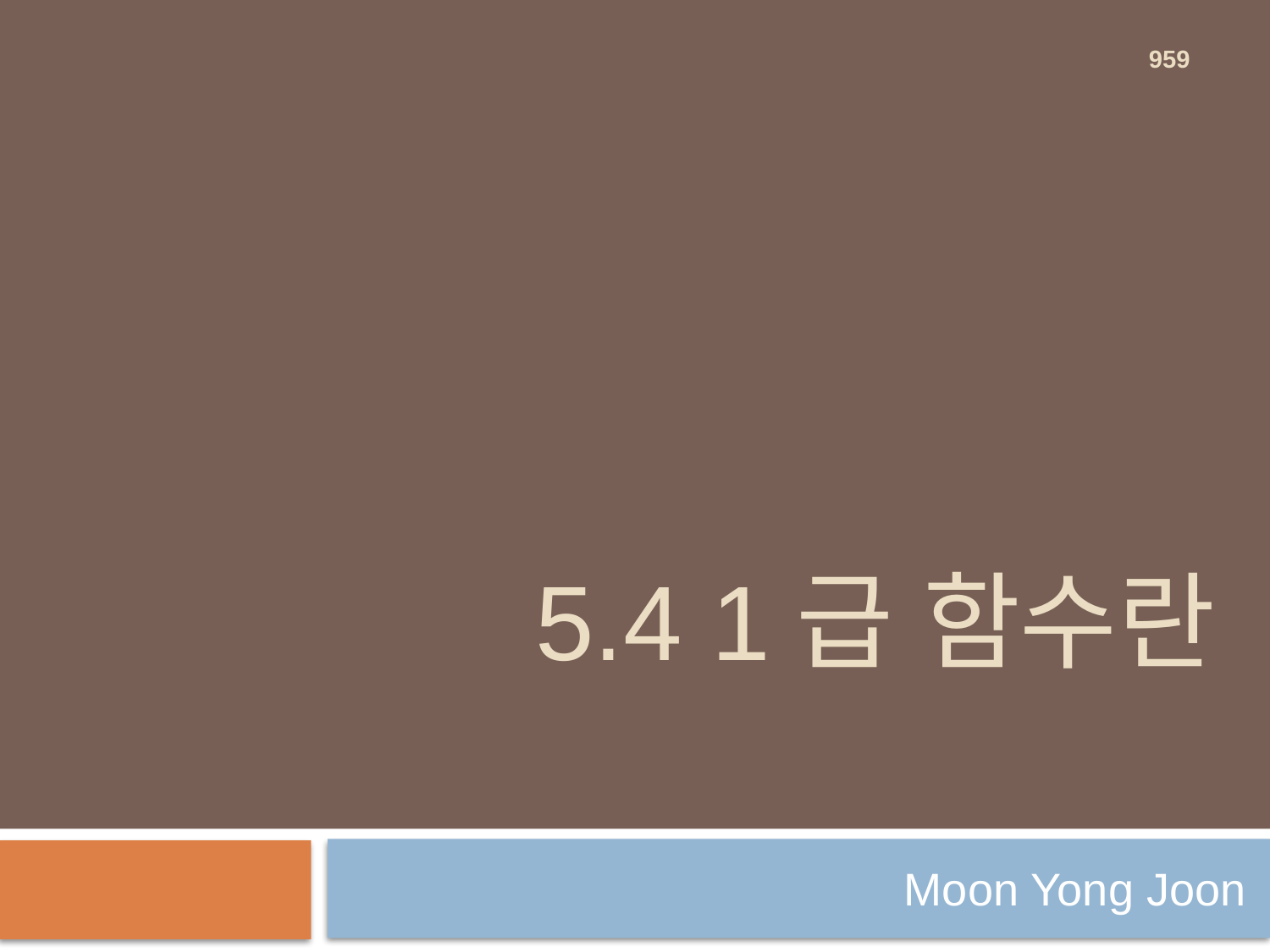

959
# 5.4 1급 함수란
Moon Yong Joon